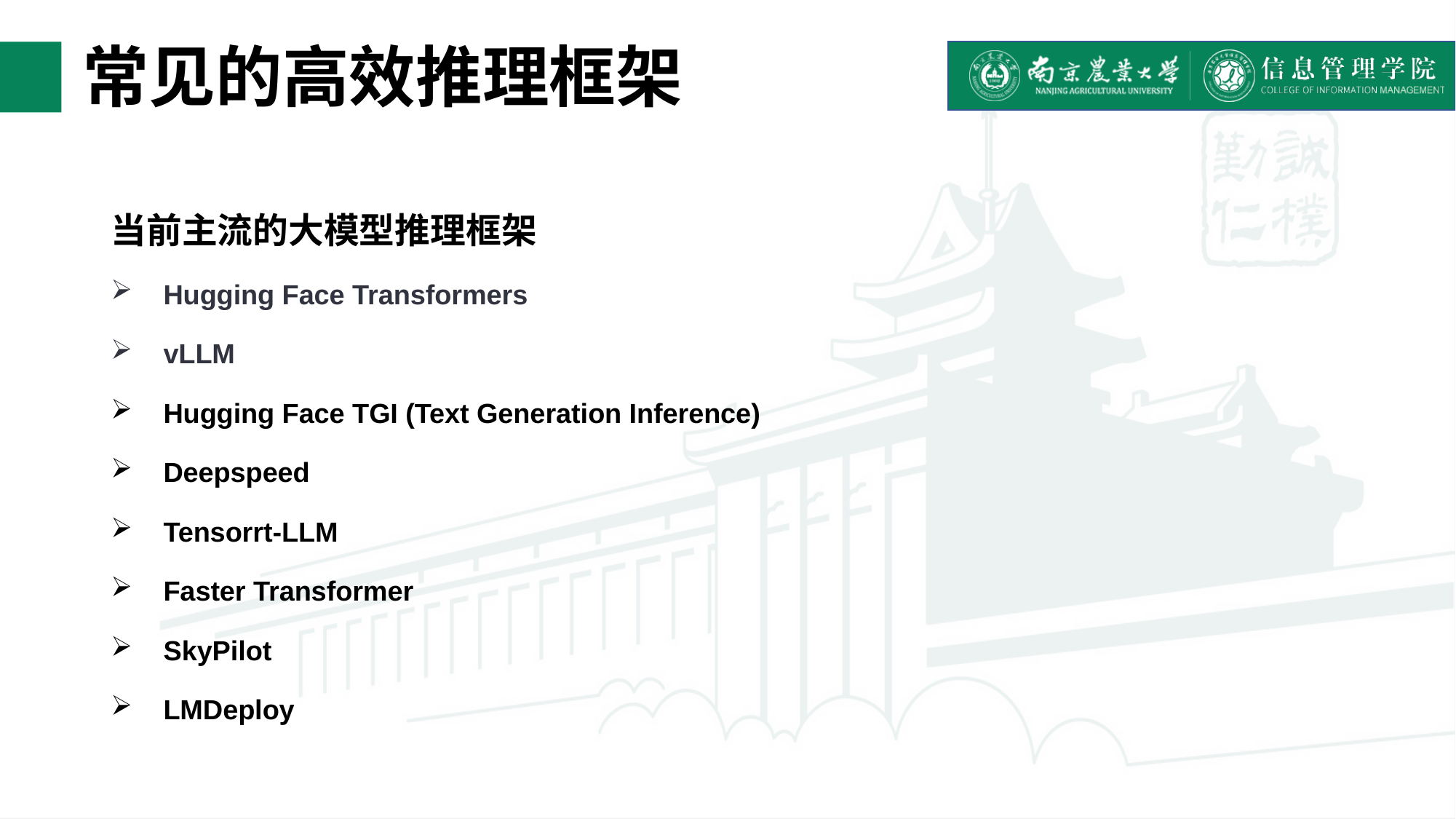

# 常见的高效推理框架
当前主流的大模型推理框架
Hugging Face Transformers
vLLM
Hugging Face TGI (Text Generation Inference)
Deepspeed
Tensorrt-LLM
Faster Transformer
SkyPilot
LMDeploy